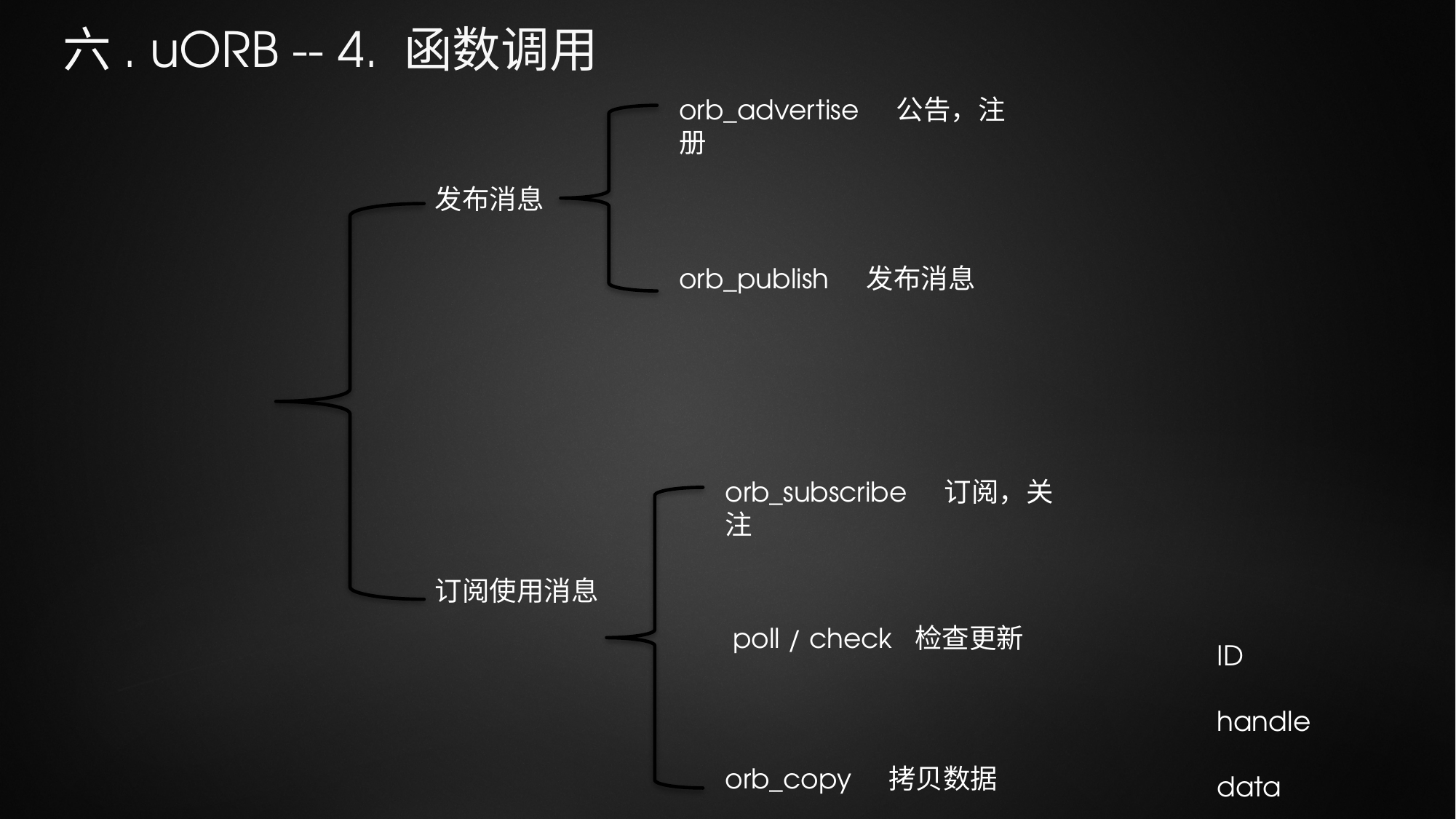

# 六. uORB -- 4. 函数调用
orb_advertise    公告，注册

发布消息

orb_publish    发布消息
orb_subscribe    订阅，关注

订阅使用消息
 poll / check  检查更新
ID

handle

data
orb_copy    拷贝数据